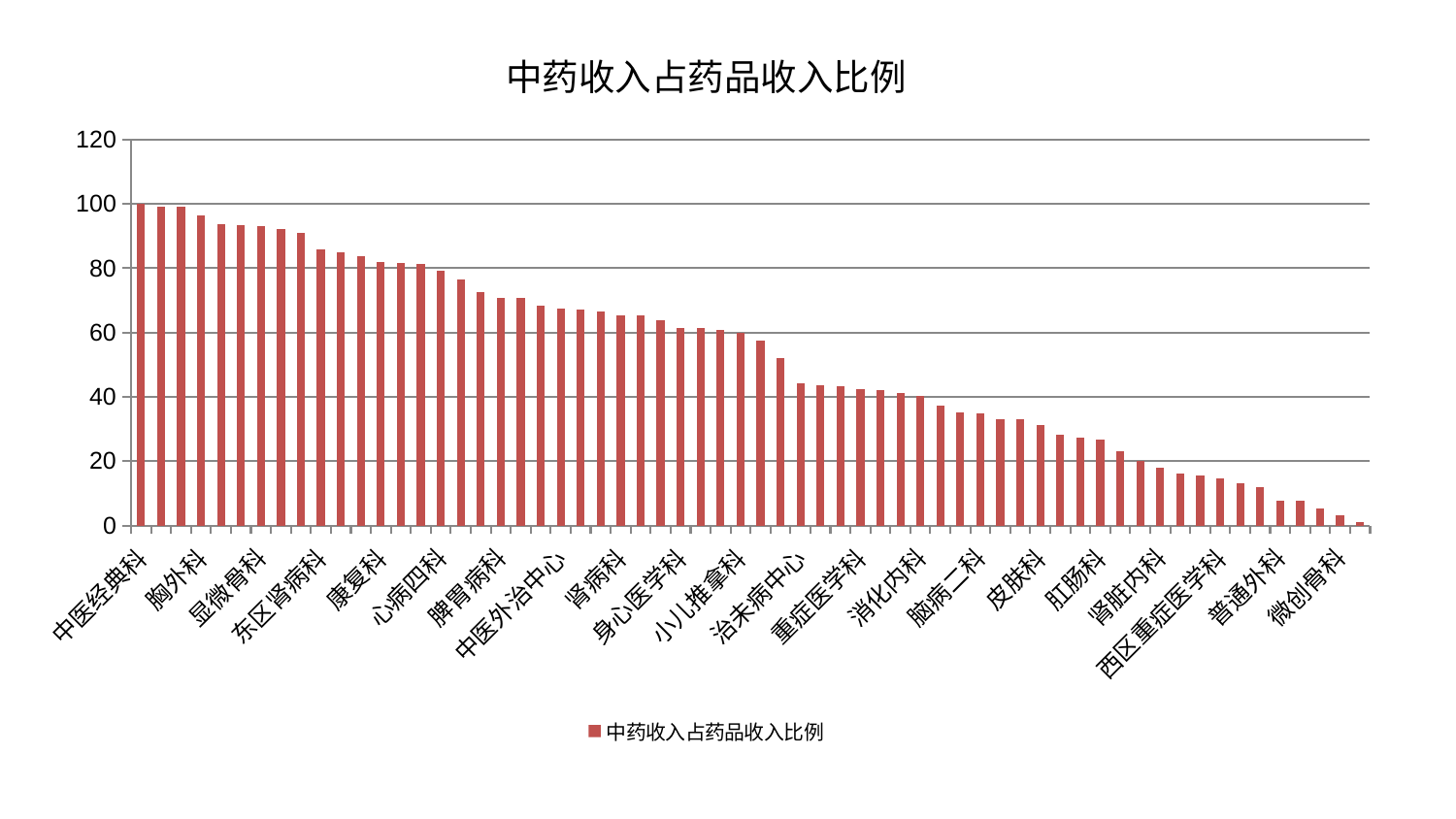

### Chart: 中药收入占药品收入比例

| Category | 中药收入占药品收入比例 |
|---|---|
| 中医经典科 | 100.0 |
| 关节骨科 | 99.2385875196036 |
| 口腔科 | 99.1502103624175 |
| 胸外科 | 96.53992226505622 |
| 产科 | 93.70430034297495 |
| 泌尿外科 | 93.49697263124791 |
| 显微骨科 | 93.1242670746447 |
| 风湿病科 | 92.36074406262968 |
| 小儿骨科 | 90.86672598614186 |
| 东区肾病科 | 85.92783125122695 |
| 妇科妇二科合并 | 85.02205650719972 |
| 内分泌科 | 83.79398830658688 |
| 康复科 | 81.85498842610681 |
| 肝胆外科 | 81.52459589653537 |
| 肝病科 | 81.3781659909392 |
| 心病四科 | 79.2810298577528 |
| 妇二科 | 76.65276660386188 |
| 心血管内科 | 72.70563221736329 |
| 脾胃病科 | 70.87480978555567 |
| 乳腺甲状腺外科 | 70.71085655133949 |
| 东区重症医学科 | 68.24862569738335 |
| 中医外治中心 | 67.57832526806014 |
| 推拿科 | 67.12048060549296 |
| 骨科 | 66.58217294881153 |
| 肾病科 | 65.38926363400712 |
| 针灸科 | 65.30274281119792 |
| 脑病三科 | 63.82214692831156 |
| 身心医学科 | 61.37639510977903 |
| 血液科 | 61.328683538143494 |
| 医院 | 60.799447114615184 |
| 小儿推拿科 | 59.95364649452942 |
| 老年医学科 | 57.379883344712304 |
| 肿瘤内科 | 52.01530608432927 |
| 治未病中心 | 44.34734073665736 |
| 神经外科 | 43.53530946168381 |
| 脾胃科消化科合并 | 43.44726765102682 |
| 重症医学科 | 42.54592527643912 |
| 眼科 | 42.12773266058196 |
| 呼吸内科 | 41.13715874152853 |
| 消化内科 | 40.26546498878855 |
| 耳鼻喉科 | 37.27351138664666 |
| 美容皮肤科 | 35.16810171928628 |
| 脑病二科 | 34.81288789051801 |
| 周围血管科 | 32.9626867823879 |
| 心病三科 | 32.91552934497054 |
| 皮肤科 | 31.078155537623008 |
| 运动损伤骨科 | 28.07056246050517 |
| 心病二科 | 27.205365088072522 |
| 肛肠科 | 26.62163729223619 |
| 创伤骨科 | 23.155419698598035 |
| 男科 | 20.019848887833145 |
| 肾脏内科 | 17.91187024950559 |
| 脑病一科 | 16.026120548986526 |
| 妇科 | 15.502497759152751 |
| 西区重症医学科 | 14.56623509782188 |
| 神经内科 | 13.0239012516519 |
| 儿科 | 11.851310147150372 |
| 普通外科 | 7.566104057203847 |
| 综合内科 | 7.565400933612116 |
| 脊柱骨科 | 5.421363895911292 |
| 微创骨科 | 3.2683276636673044 |
| 心病一科 | 0.9821135033572684 |
102